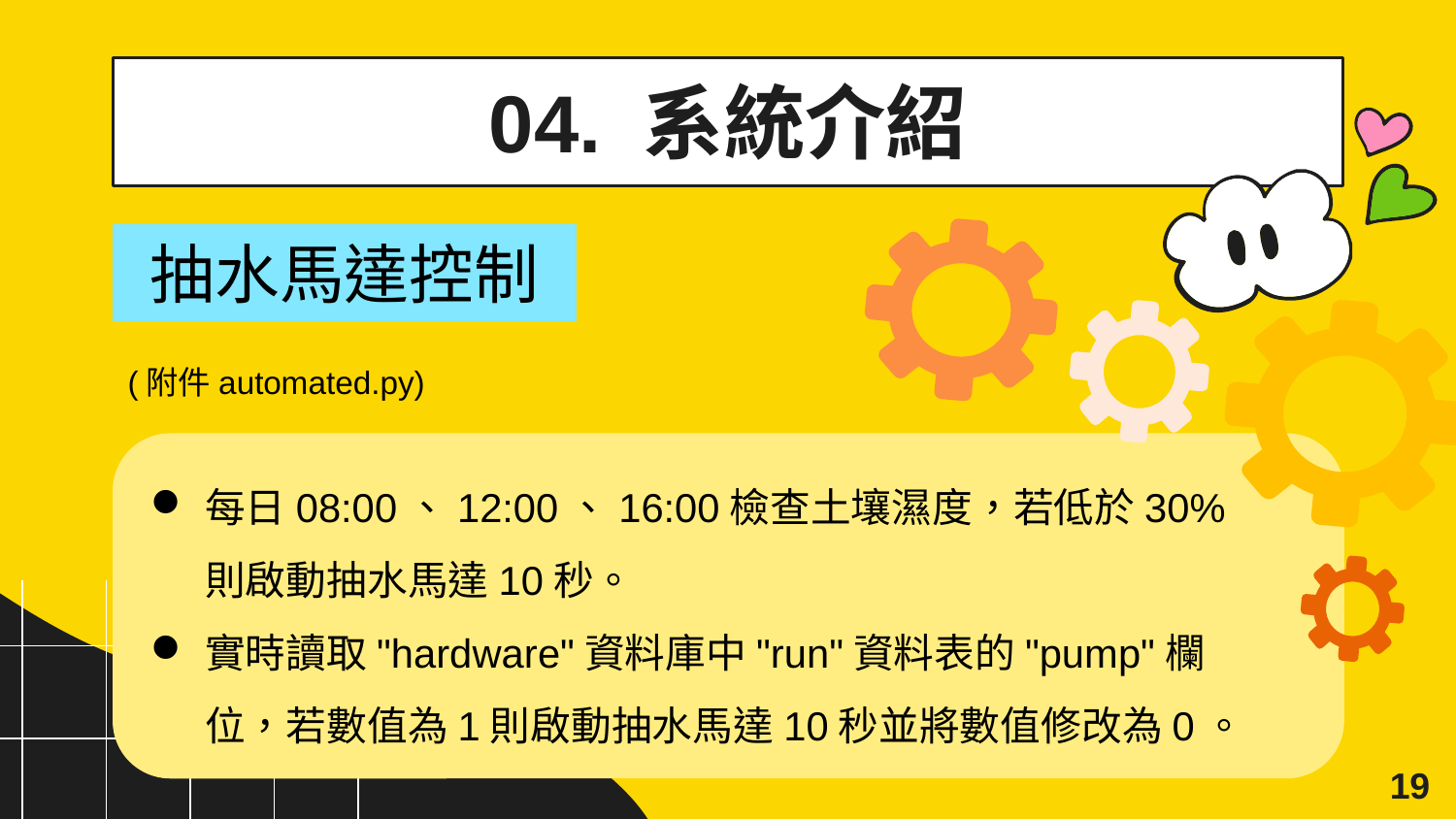

04. 系統介紹

抽水馬達控制

(附件automated.py)

每日08:00、12:00、16:00檢查土壤濕度，若低於30%則啟動抽水馬達10秒。
實時讀取"hardware"資料庫中"run"資料表的"pump"欄位，若數值為1則啟動抽水馬達10秒並將數值修改為0。

19